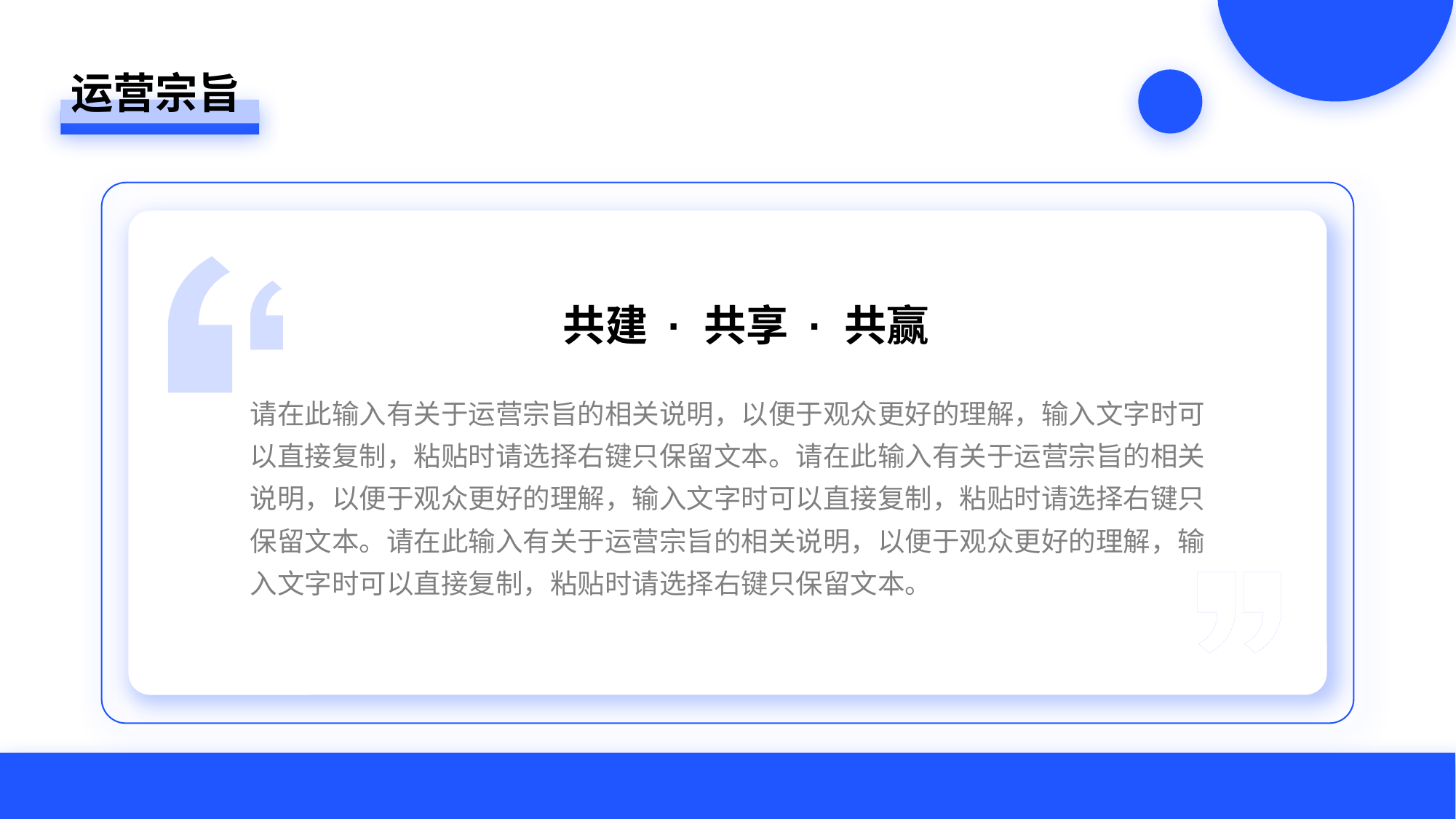

运营宗旨

共建 · 共享 · 共赢
请在此输入有关于运营宗旨的相关说明，以便于观众更好的理解，输入文字时可以直接复制，粘贴时请选择右键只保留文本。请在此输入有关于运营宗旨的相关说明，以便于观众更好的理解，输入文字时可以直接复制，粘贴时请选择右键只保留文本。请在此输入有关于运营宗旨的相关说明，以便于观众更好的理解，输入文字时可以直接复制，粘贴时请选择右键只保留文本。